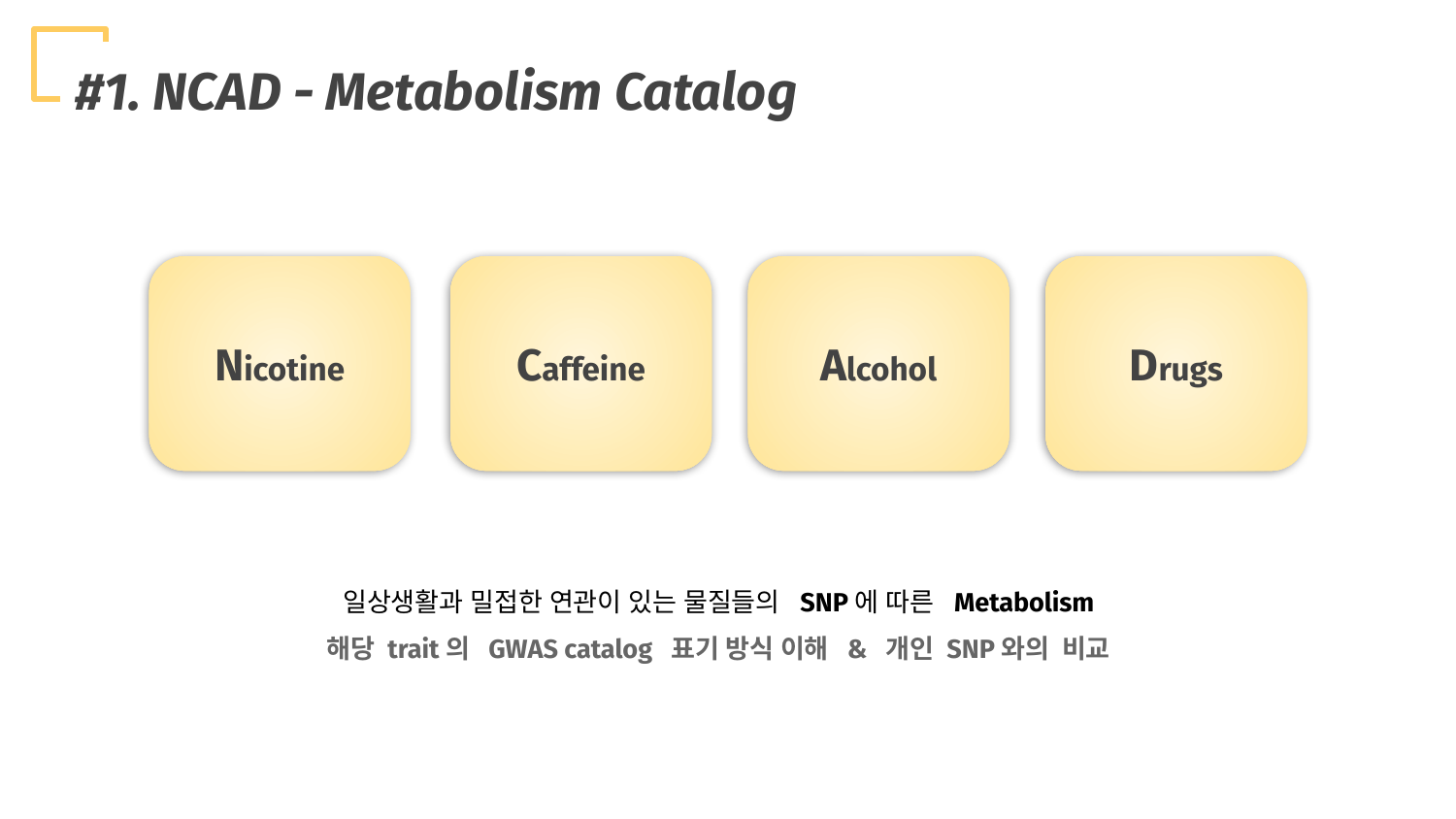

#1. NCAD - Metabolism Catalog
Nicotine
Caffeine
Alcohol
Drugs
일상생활과 밀접한 연관이 있는 물질들의  SNP에 따른  Metabolism
해당 trait의  GWAS catalog  표기 방식 이해  &  개인 SNP와의  비교